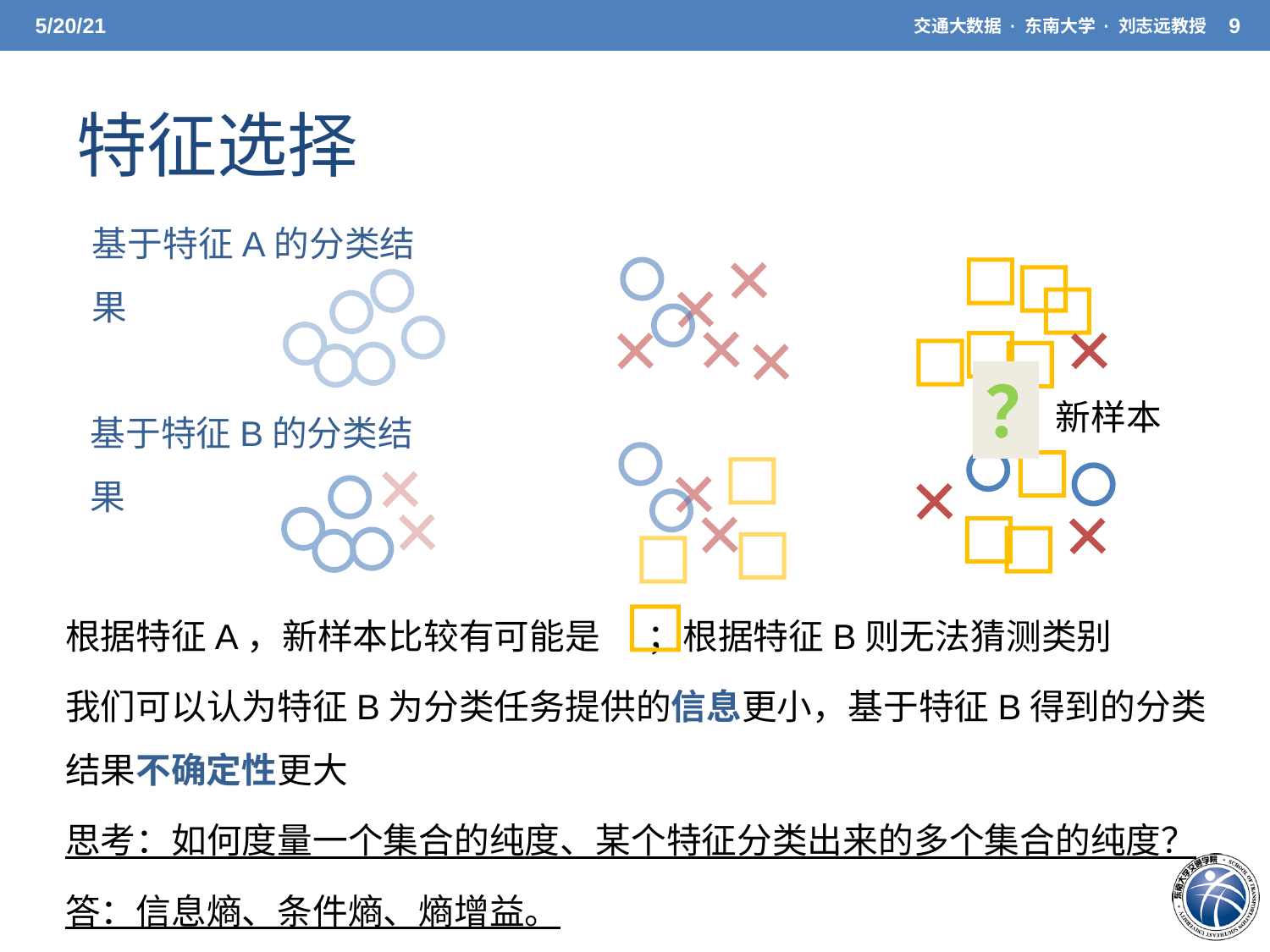

5/20/21
交通大数据 · 东南大学 · 刘志远教授
9
# 特征选择
基于特征A的分类结果

？
新样本

基于特征B的分类结果

根据特征A，新样本比较有可能是      ；根据特征B则无法猜测类别
我们可以认为特征B为分类任务提供的信息更小，基于特征B得到的分类结果不确定性更大
思考：如何度量一个集合的纯度、某个特征分类出来的多个集合的纯度？
答：信息熵、条件熵、熵增益。